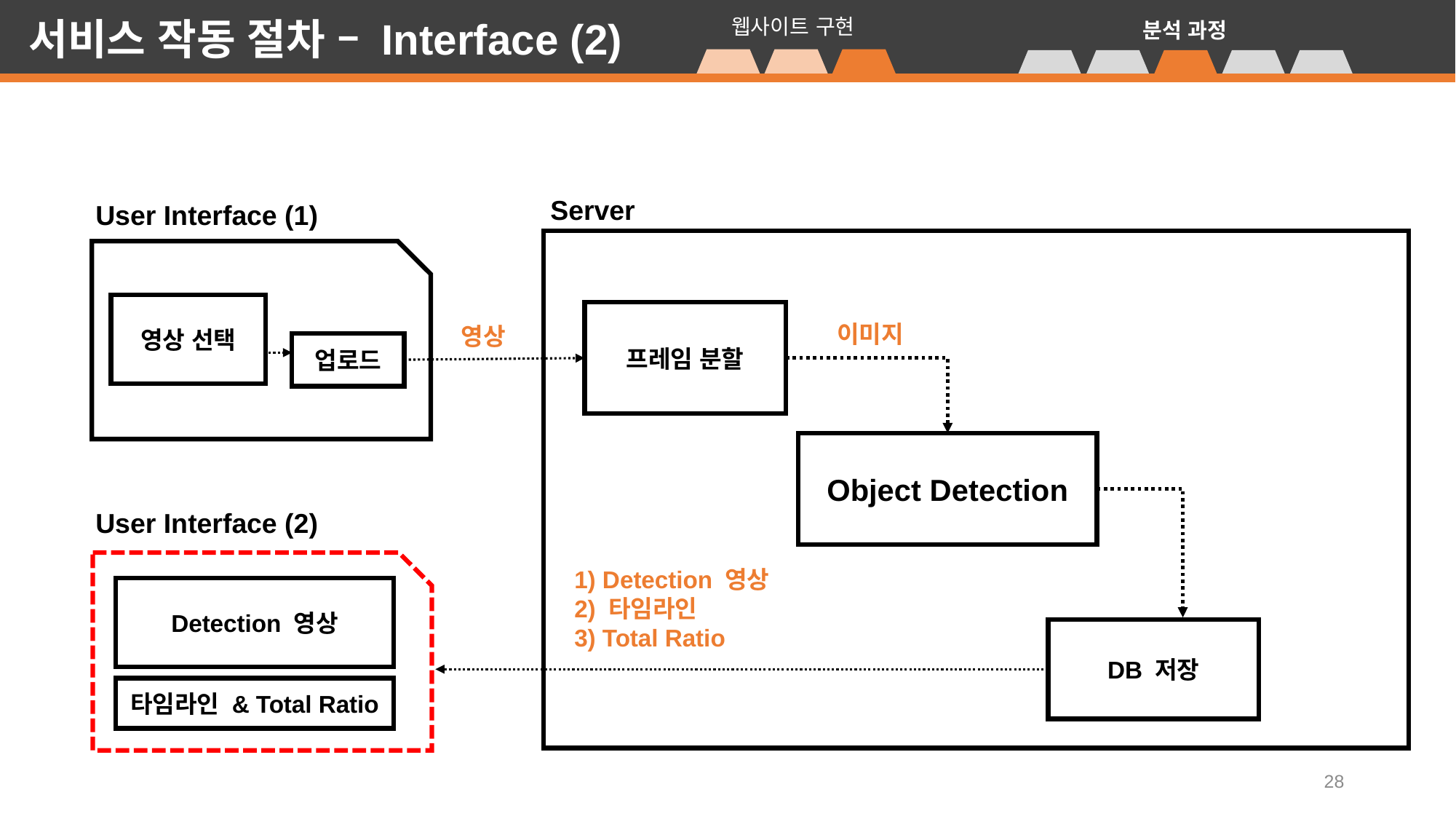

서비스 작동 절차 – Interface (2)
웹사이트 구현
분석 과정

Server
User Interface (1)

영상 선택
프레임 분할
 이미지
영상
업로드
Object Detection
User Interface (2)

1) Detection 영상
2) 타임라인
3) Total Ratio

Detection 영상
DB 저장
타임라인 & Total Ratio
28